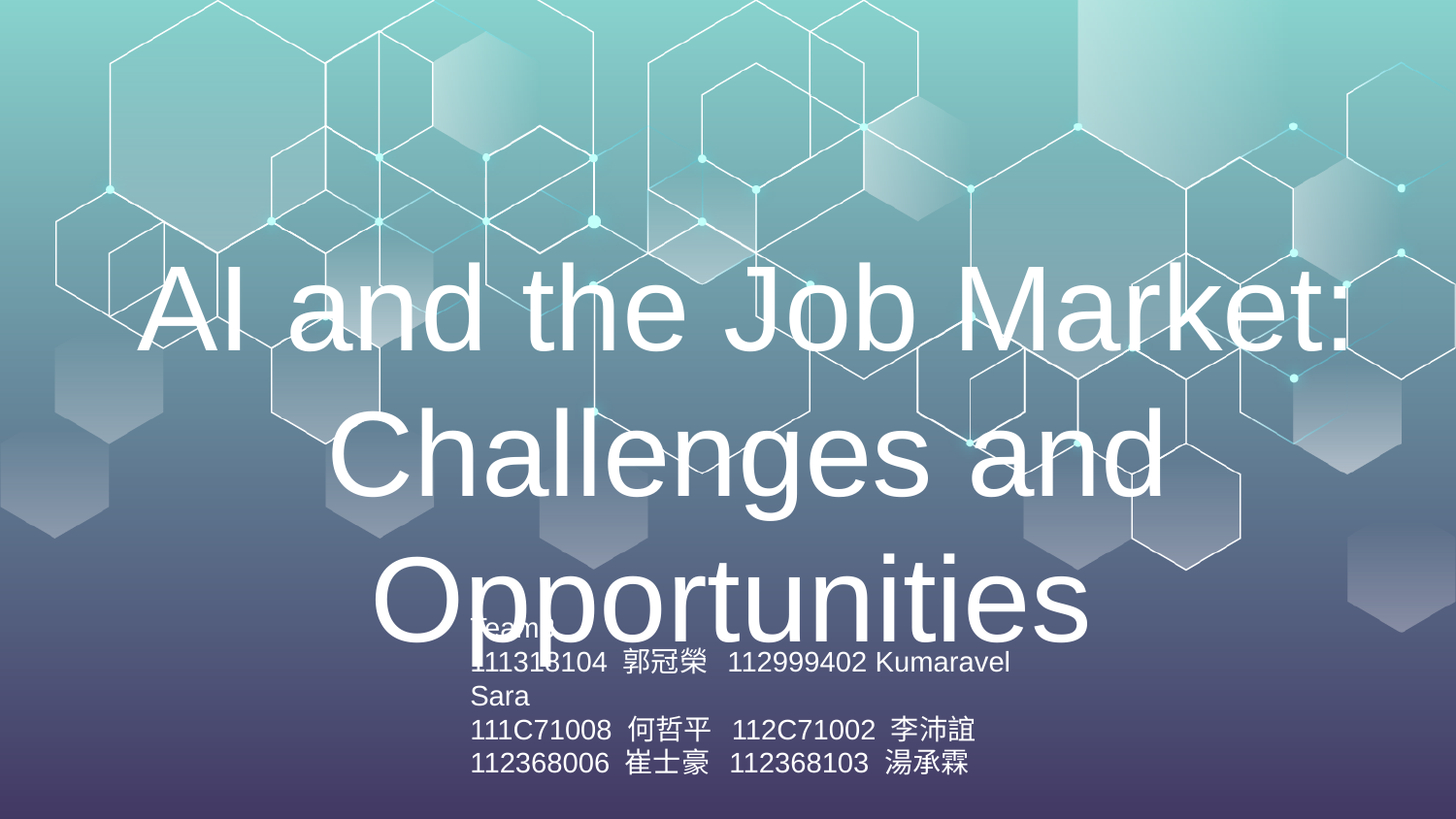

# AI and the Job Market: Challenges and Opportunities
Team3
111318104 郭冠榮  112999402 Kumaravel Sara
111C71008 何哲平  112C71002 李沛誼
112368006 崔士豪  112368103 湯承霖